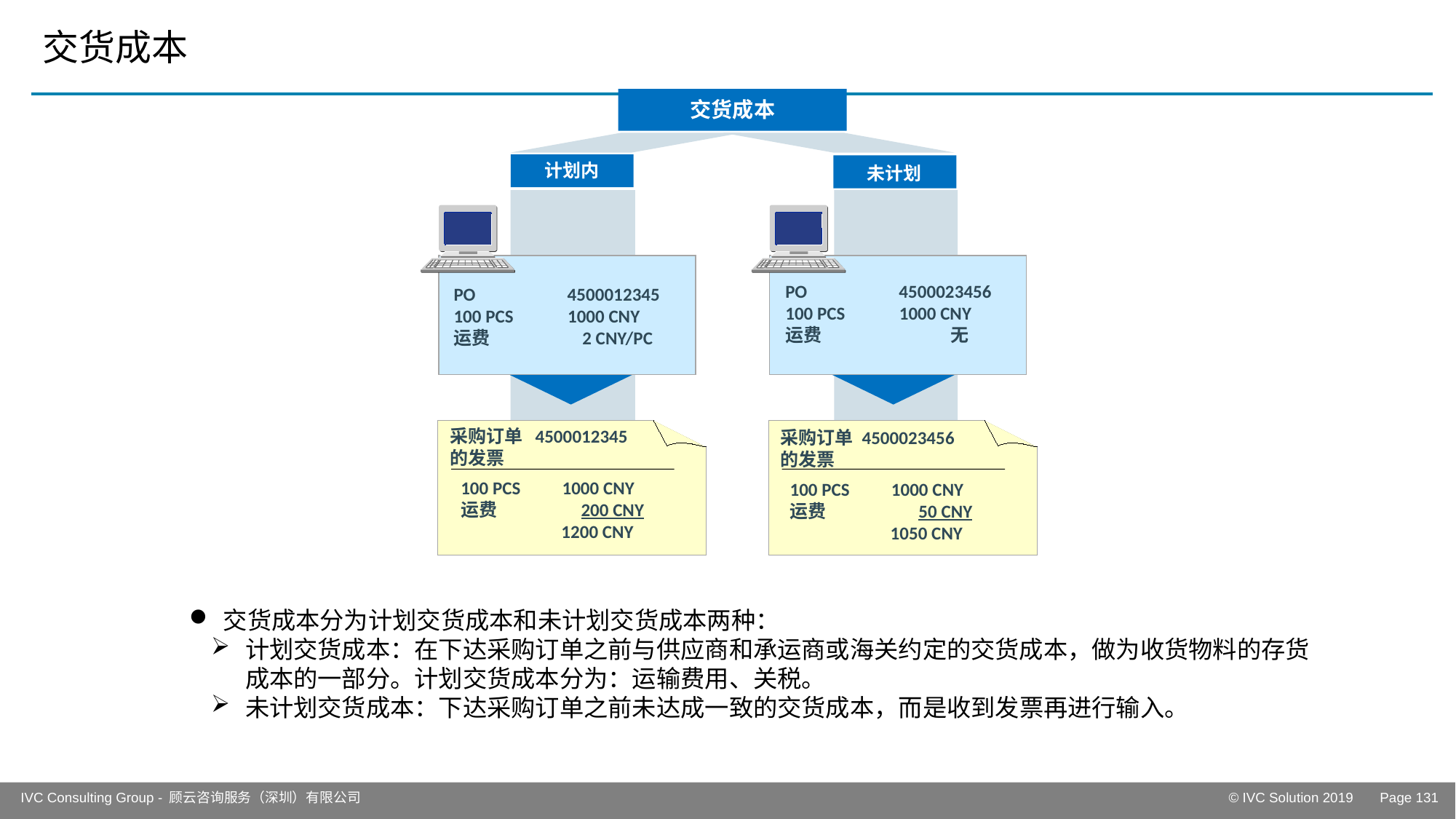

# 交货成本

交货成本

计划内
未计划

PO                      4500023456
100 PCS             1000 CNY
运费                               无
PO                      4500012345
100 PCS             1000 CNY
运费                     2 CNY/PC

采购订单  4500012345
的发票
采购订单 4500023456
的发票

100 PCS          1000 CNY
运费                   200 CNY
                        1200 CNY
100 PCS          1000 CNY
运费                     50 CNY
                        1050 CNY
交货成本分为计划交货成本和未计划交货成本两种：
计划交货成本：在下达采购订单之前与供应商和承运商或海关约定的交货成本，做为收货物料的存货成本的一部分。计划交货成本分为：运输费用、关税。
未计划交货成本：下达采购订单之前未达成一致的交货成本，而是收到发票再进行输入。